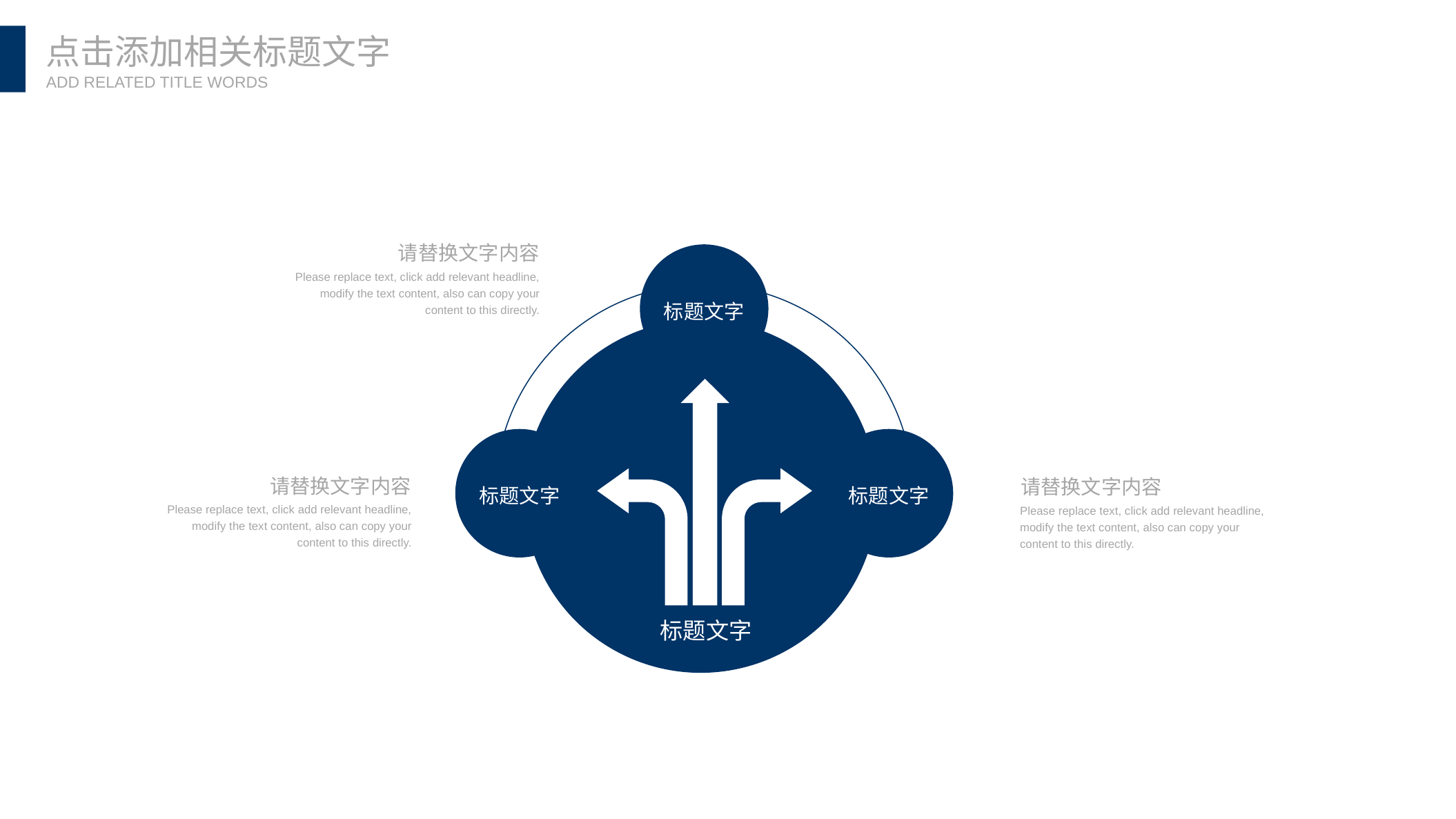

点击添加相关标题文字
ADD RELATED TITLE WORDS
请替换文字内容
标题文字
Please replace text, click add relevant headline, modify the text content, also can copy your content to this directly.

标题文字
标题文字
请替换文字内容
请替换文字内容

Please replace text, click add relevant headline, modify the text content, also can copy your content to this directly.
Please replace text, click add relevant headline, modify the text content, also can copy your content to this directly.
标题文字